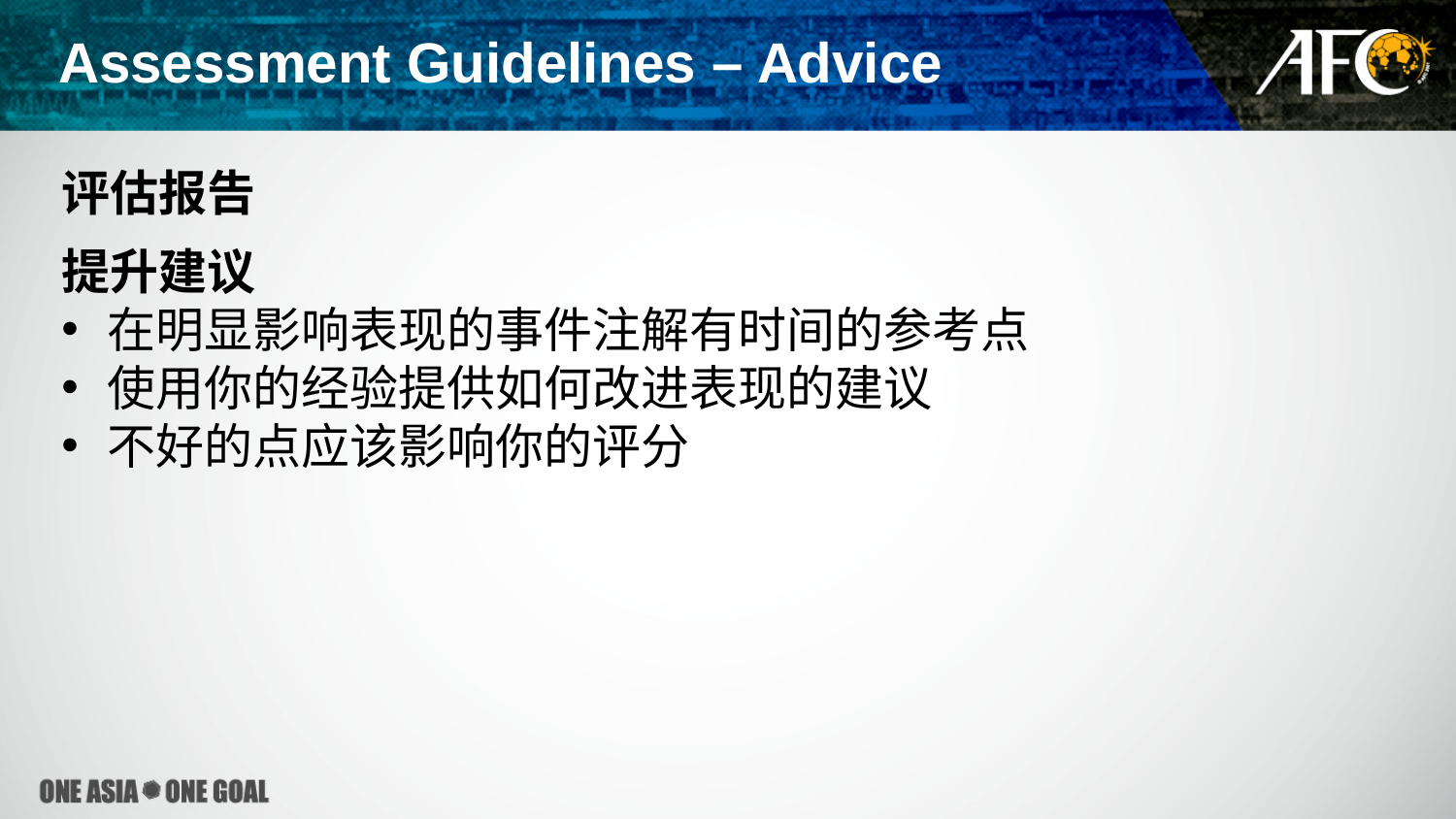

Assessment Guidelines – Advice
评估报告

提升建议
在明显影响表现的事件注解有时间的参考点
使用你的经验提供如何改进表现的建议
不好的点应该影响你的评分